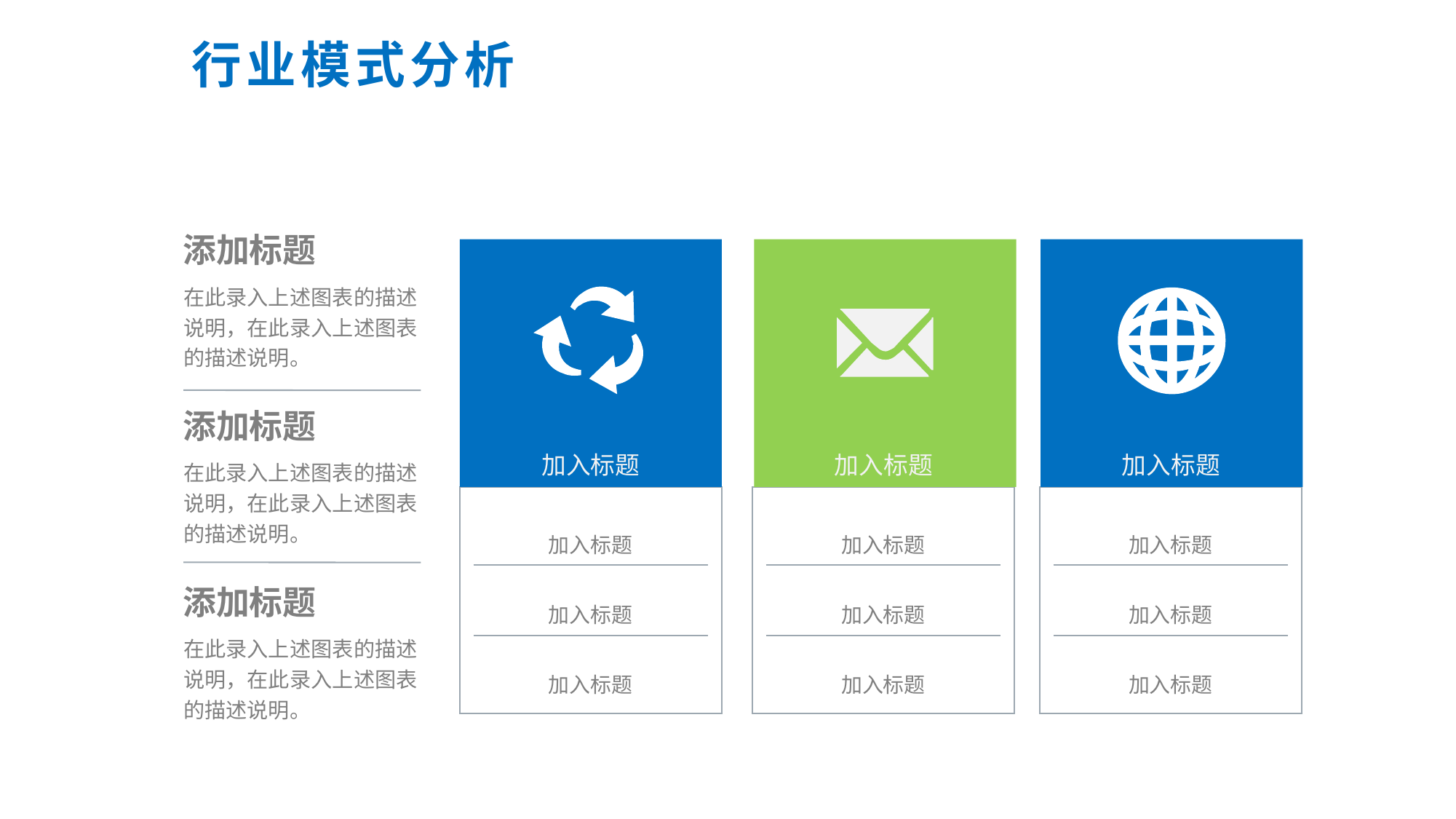

行业模式分析
添加标题

加入标题

加入标题

加入标题
在此录入上述图表的描述说明，在此录入上述图表的描述说明。

添加标题
在此录入上述图表的描述说明，在此录入上述图表的描述说明。

加入标题

加入标题

加入标题

加入标题

加入标题

加入标题

加入标题

加入标题

加入标题

添加标题
在此录入上述图表的描述说明，在此录入上述图表的描述说明。